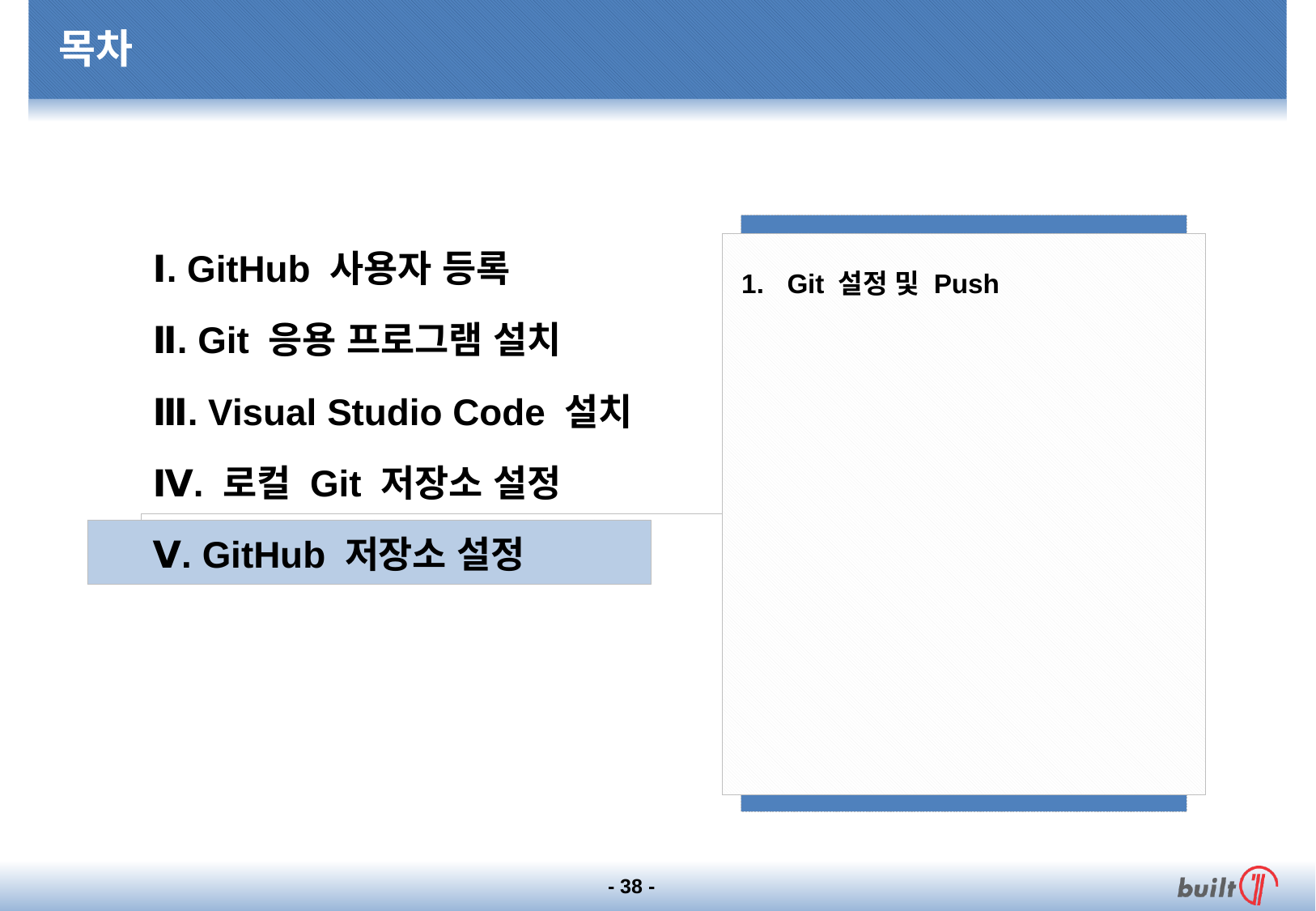

# 목차

Git 설정 및 Push

Ⅰ. GitHub 사용자 등록

Ⅱ. Git 응용 프로그램 설치

Ⅲ. Visual Studio Code 설치

Ⅳ. 로컬 Git 저장소 설정

Ⅴ. GitHub 저장소 설정